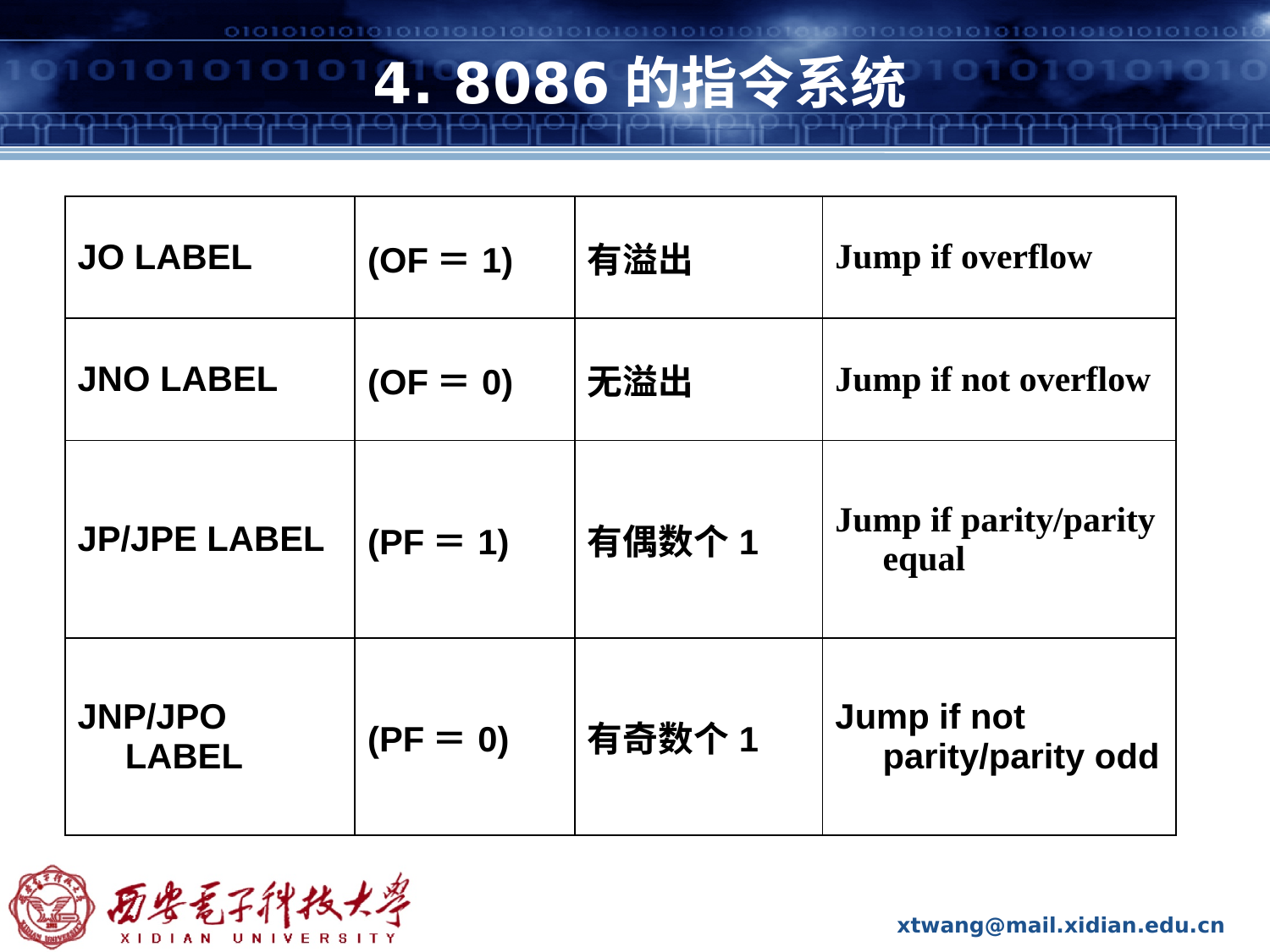

# 4. 8086的指令系统
| JO LABEL | (OF＝1) | 有溢出 | Jump if overflow |
| --- | --- | --- | --- |
| JNO LABEL | (OF＝0) | 无溢出 | Jump if not overflow |
| JP/JPE LABEL | (PF＝1) | 有偶数个1 | Jump if parity/parity equal |
| JNP/JPO LABEL | (PF＝0) | 有奇数个1 | Jump if not parity/parity odd |